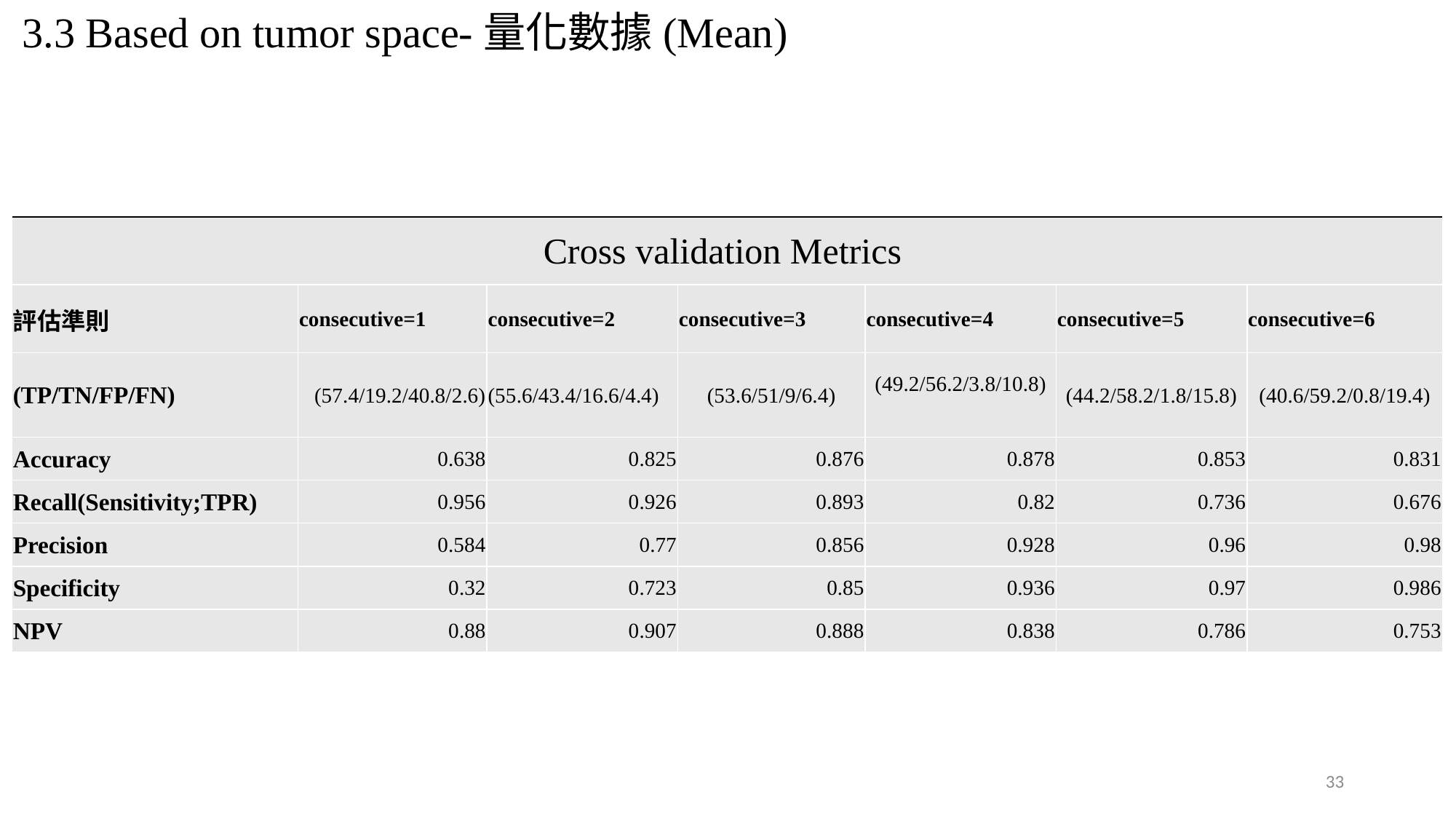

3.3 Based on tumor space-量化數據(Mean)
| Cross validation Metrics |  |  |  |  |  |  |
| --- | --- | --- | --- | --- | --- | --- |
| 評估準則 | consecutive=1 | consecutive=2 | consecutive=3 | consecutive=4 | consecutive=5 | consecutive=6 |
| (TP/TN/FP/FN) | (57.4/19.2/40.8/2.6) | (55.6/43.4/16.6/4.4) | (53.6/51/9/6.4) | (49.2/56.2/3.8/10.8) | (44.2/58.2/1.8/15.8) | (40.6/59.2/0.8/19.4) |
| Accuracy | 0.638 | 0.825 | 0.876 | 0.878 | 0.853 | 0.831 |
| Recall(Sensitivity;TPR) | 0.956 | 0.926 | 0.893 | 0.82 | 0.736 | 0.676 |
| Precision | 0.584 | 0.77 | 0.856 | 0.928 | 0.96 | 0.98 |
| Specificity | 0.32 | 0.723 | 0.85 | 0.936 | 0.97 | 0.986 |
| NPV | 0.88 | 0.907 | 0.888 | 0.838 | 0.786 | 0.753 |
33